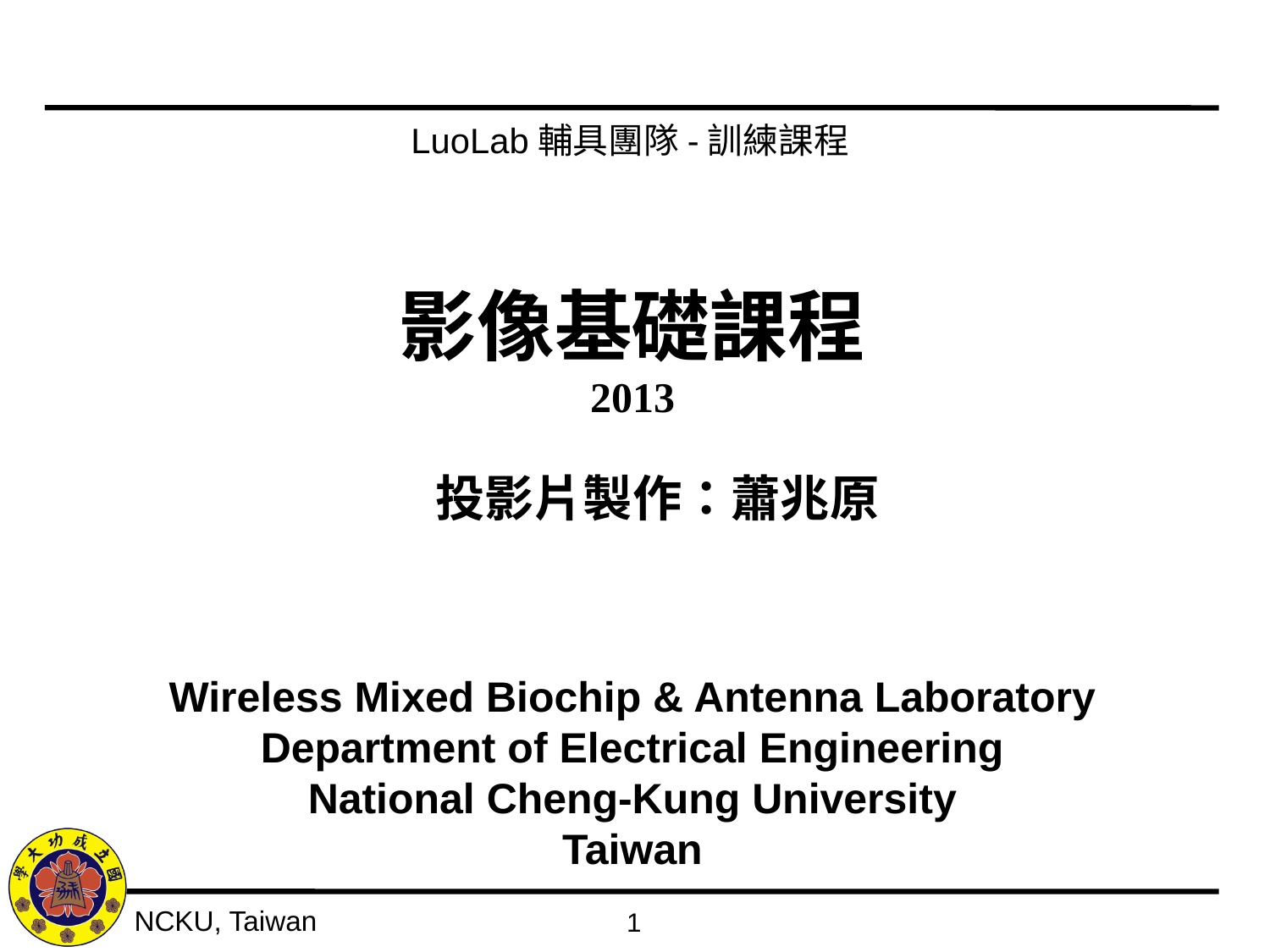

LuoLab輔具團隊-訓練課程
影像基礎課程
2013
 投影片製作：蕭兆原
Wireless Mixed Biochip & Antenna Laboratory
Department of Electrical Engineering
National Cheng-Kung University
Taiwan
1